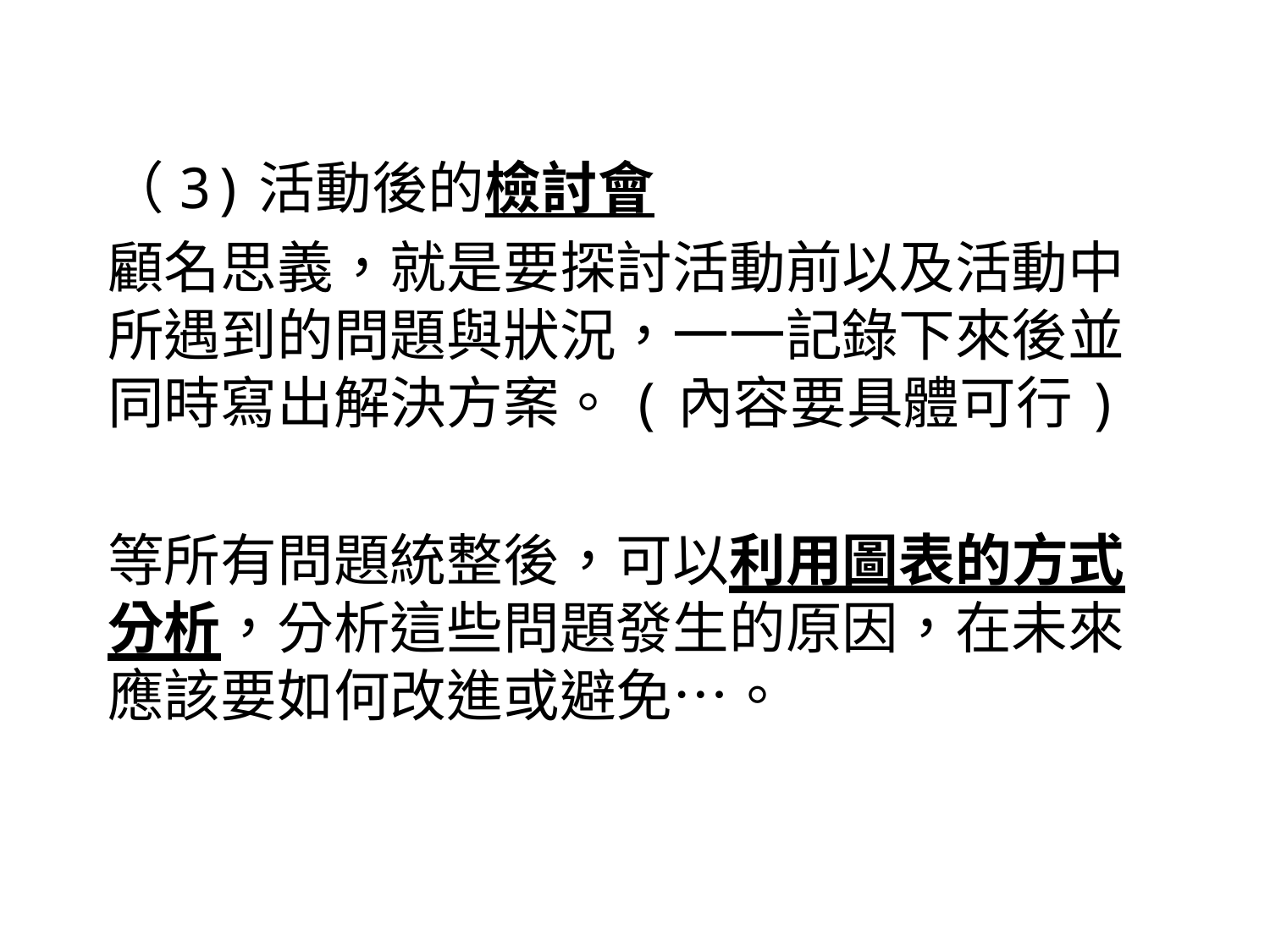

（3)活動後的檢討會
顧名思義，就是要探討活動前以及活動中所遇到的問題與狀況，一一記錄下來後並同時寫出解決方案。(內容要具體可行)

等所有問題統整後，可以利用圖表的方式分析，分析這些問題發生的原因，在未來應該要如何改進或避免…。